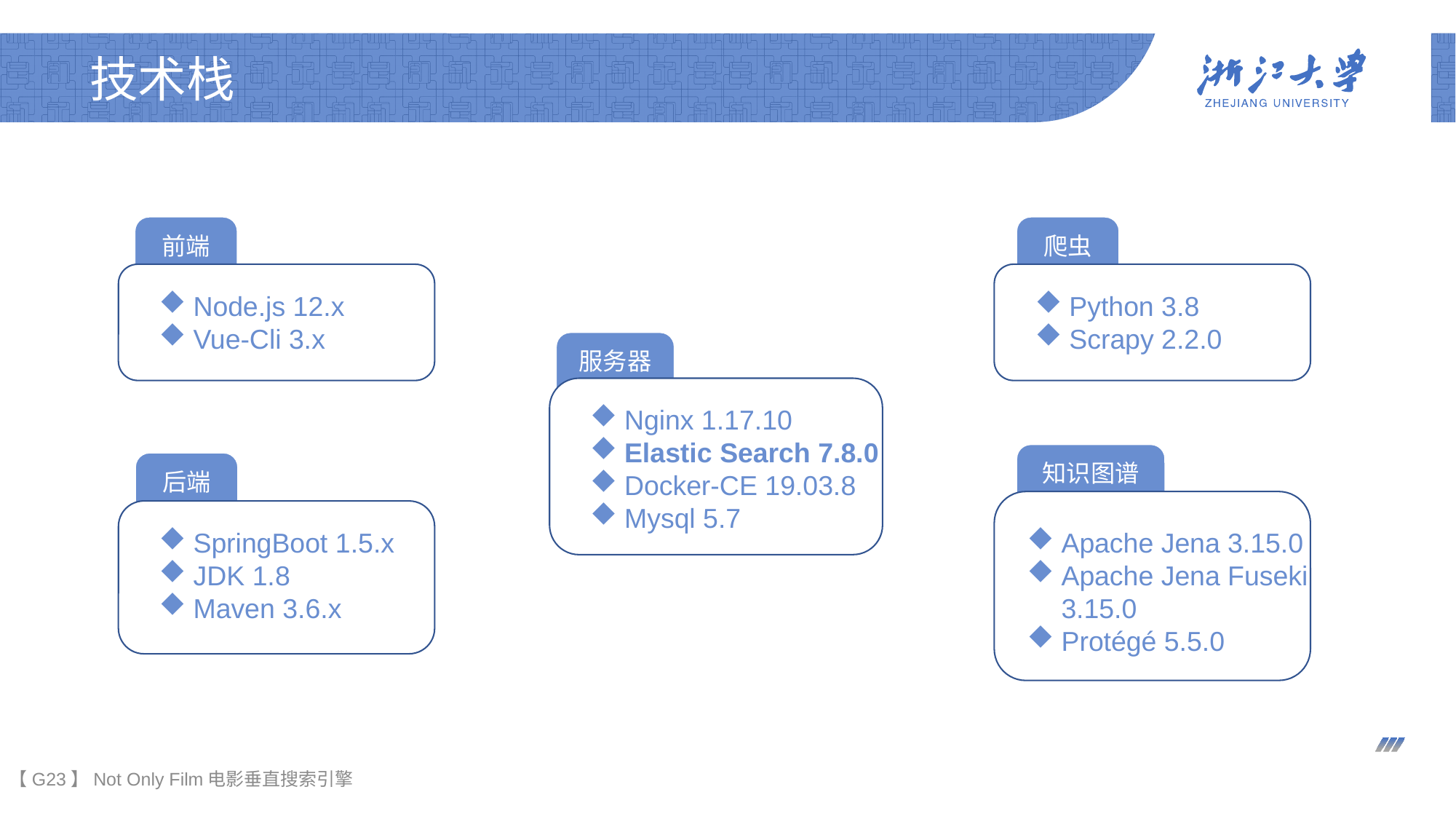

# 技术栈
前端

爬虫

Node.js 12.x
Vue-Cli 3.x

Python 3.8
Scrapy 2.2.0

服务器

Nginx 1.17.10
Elastic Search 7.8.0
Docker-CE 19.03.8
Mysql 5.7

知识图谱

后端

SpringBoot 1.5.x
JDK 1.8
Maven 3.6.x

Apache Jena 3.15.0
Apache Jena Fuseki 3.15.0
Protégé 5.5.0

【G23】Not Only Film电影垂直搜索引擎